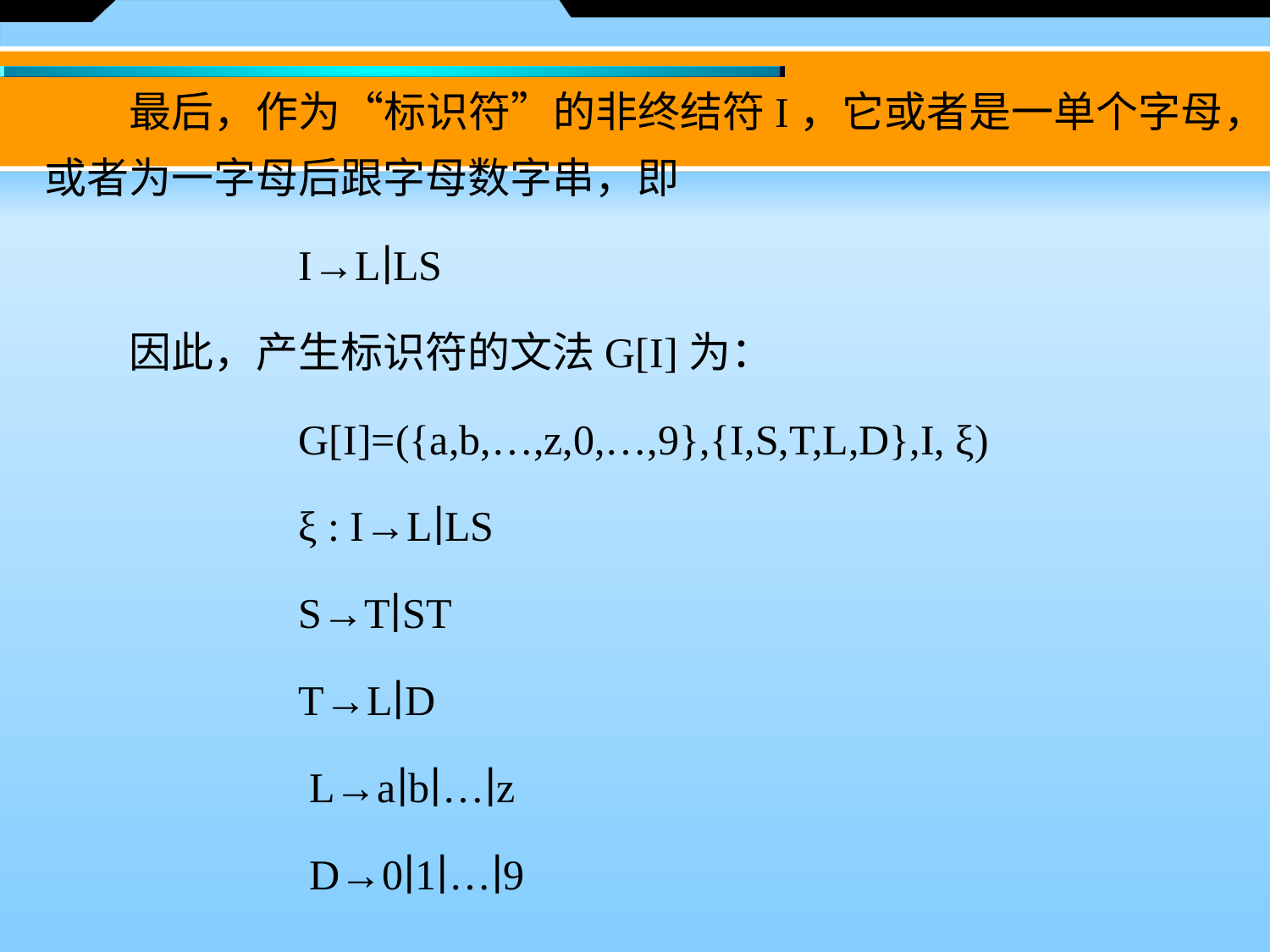

最后，作为“标识符”的非终结符I，它或者是一单个字母，或者为一字母后跟字母数字串，即
		I→L∣LS
　　因此，产生标识符的文法G[I]为：
		G[I]=({a,b,…,z,0,…,9},{I,S,T,L,D},I, ξ)
		ξ : I→L∣LS
        		S→T∣ST
        		T→L∣D
       		 L→a∣b∣…∣z
       		 D→0∣1∣…∣9